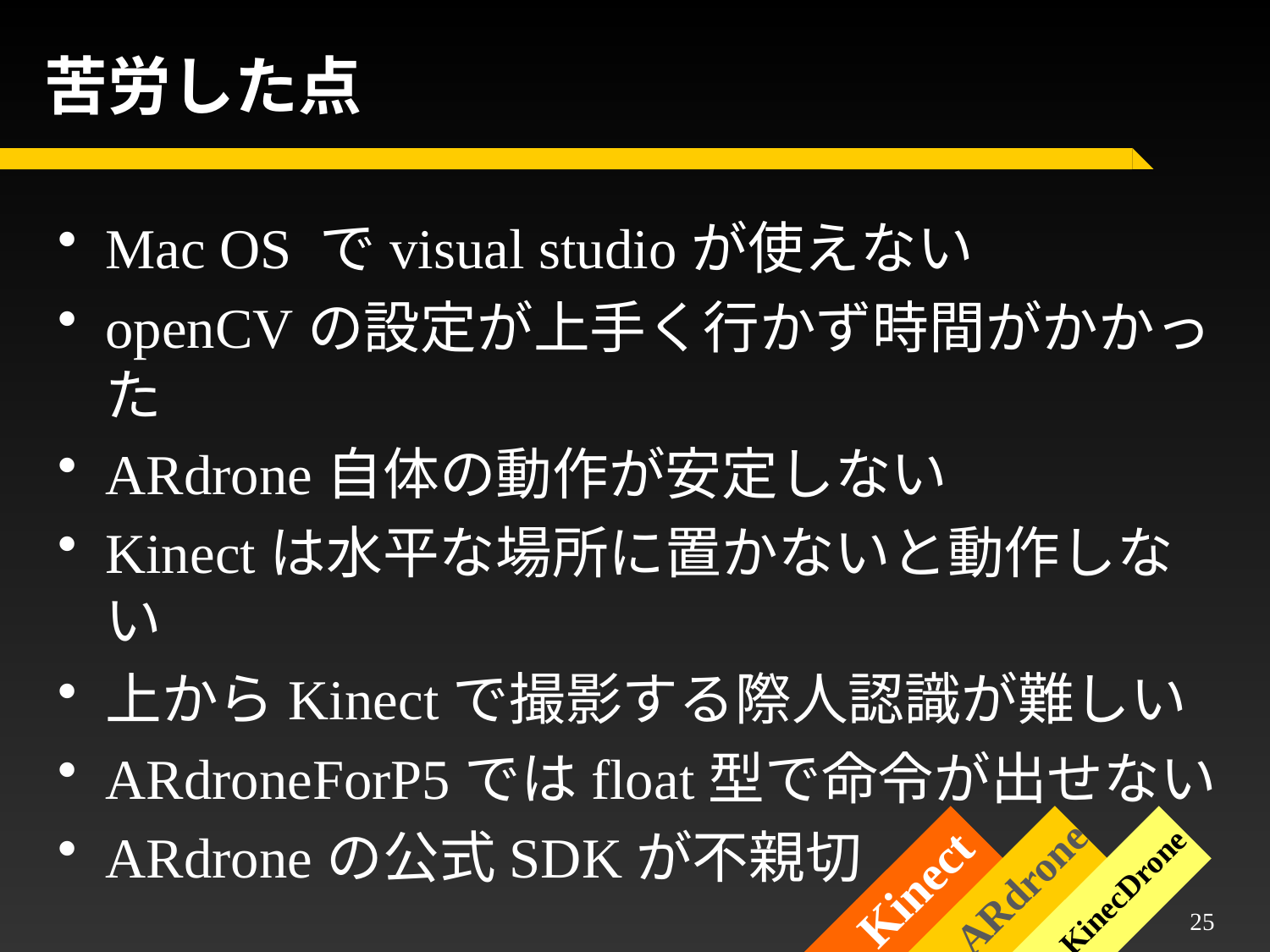

# 苦労した点
Mac OS でvisual studioが使えない
openCVの設定が上手く行かず時間がかかった
ARdrone自体の動作が安定しない
Kinectは水平な場所に置かないと動作しない
上からKinectで撮影する際人認識が難しい
ARdroneForP5ではfloat型で命令が出せない
ARdroneの公式SDKが不親切
ARdrone
Kinect
KinecDrone
25